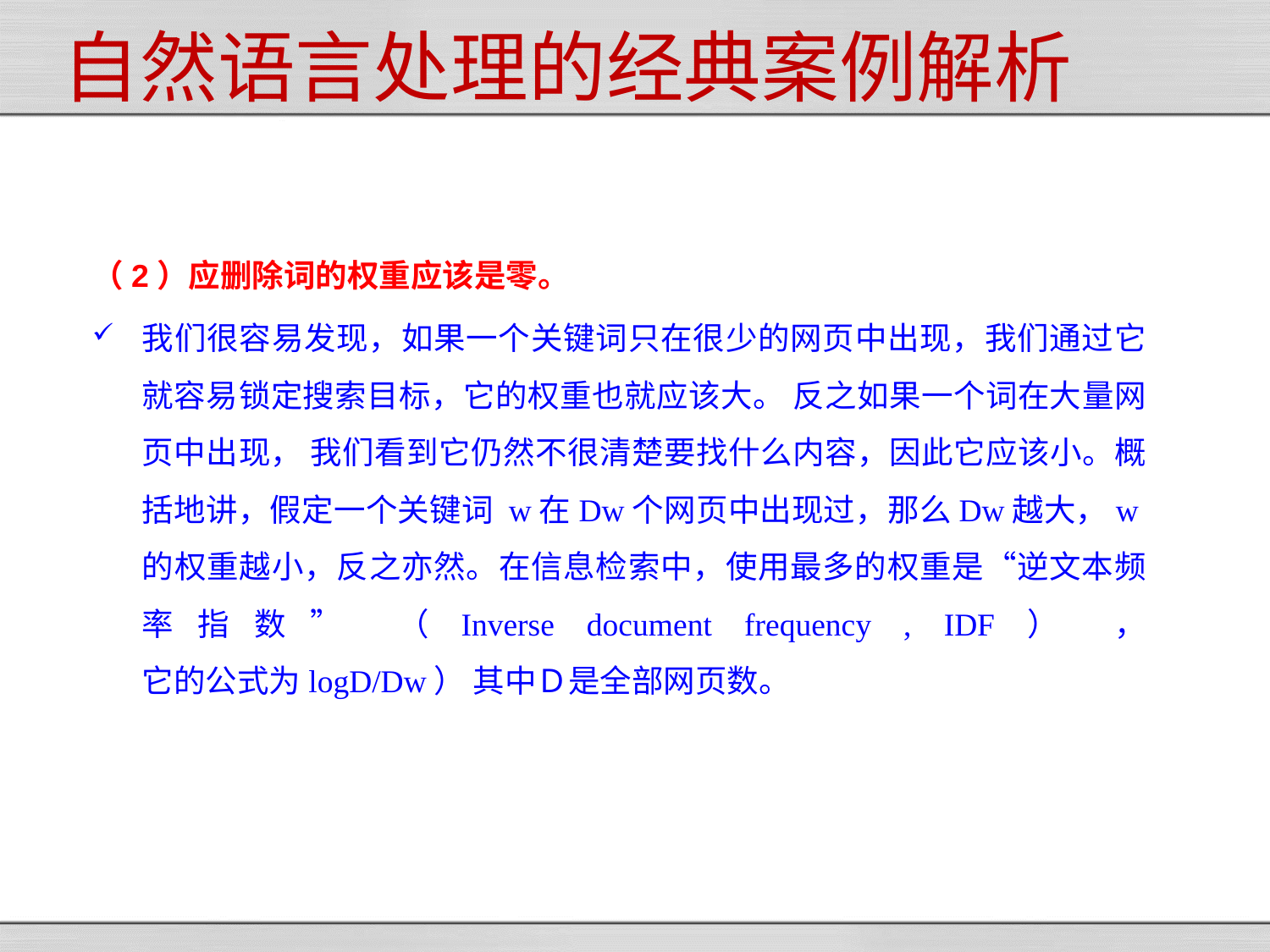

自然语言处理的经典案例解析
（2）应删除词的权重应该是零。
我们很容易发现，如果一个关键词只在很少的网页中出现，我们通过它就容易锁定搜索目标，它的权重也就应该大。 反之如果一个词在大量网页中出现， 我们看到它仍然不很清楚要找什么内容，因此它应该小。概括地讲，假定一个关键词 w在Dw个网页中出现过，那么Dw越大，w的权重越小，反之亦然。在信息检索中，使用最多的权重是“逆文本频率指数” （Inverse document frequency , IDF） ， 它的公式为logD/Dw） 其中Ｄ是全部网页数。